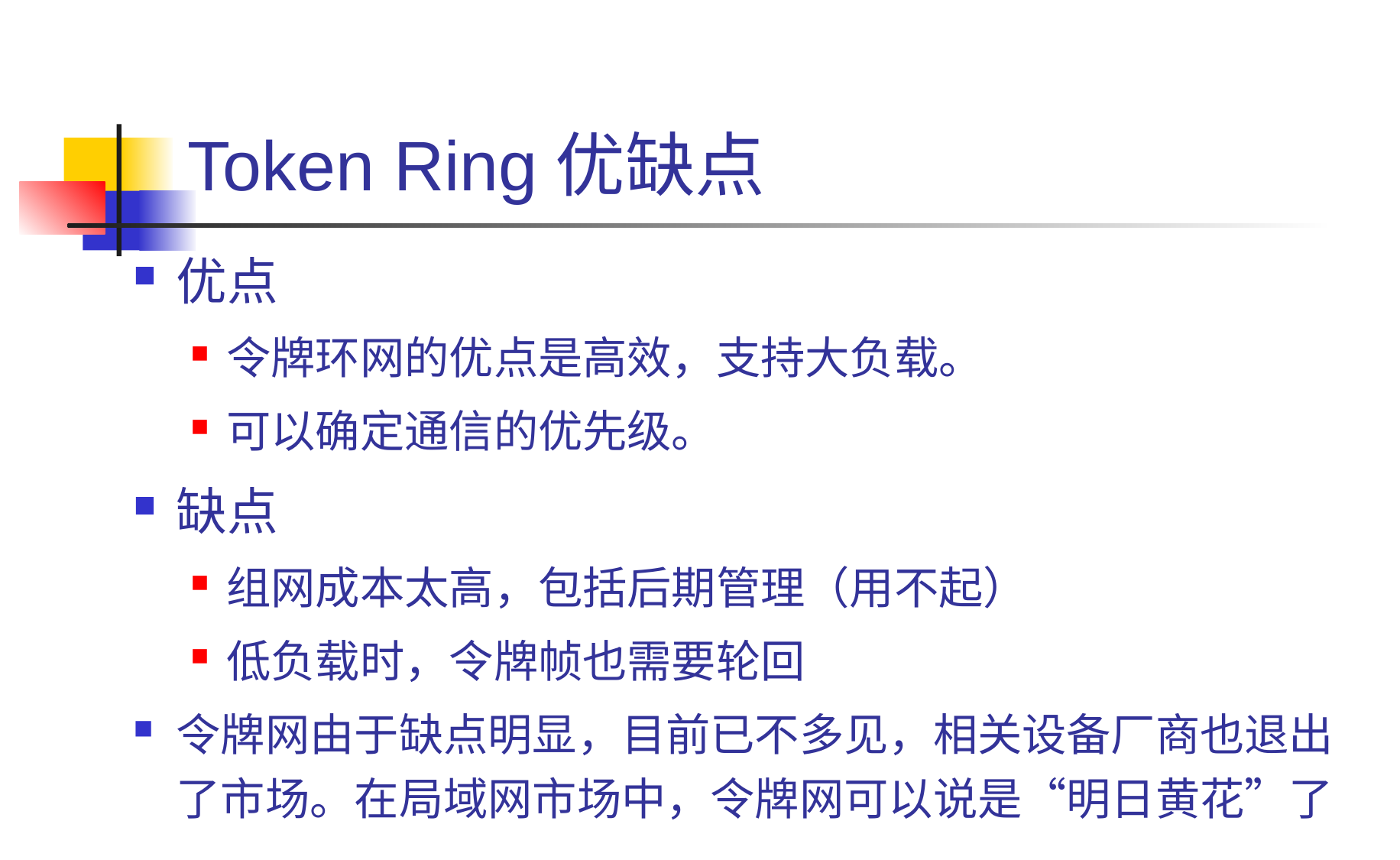

# Token Ring优缺点
优点
令牌环网的优点是高效，支持大负载。
可以确定通信的优先级。
缺点
组网成本太高，包括后期管理（用不起）
低负载时，令牌帧也需要轮回
令牌网由于缺点明显，目前已不多见，相关设备厂商也退出了市场。在局域网市场中，令牌网可以说是“明日黄花”了